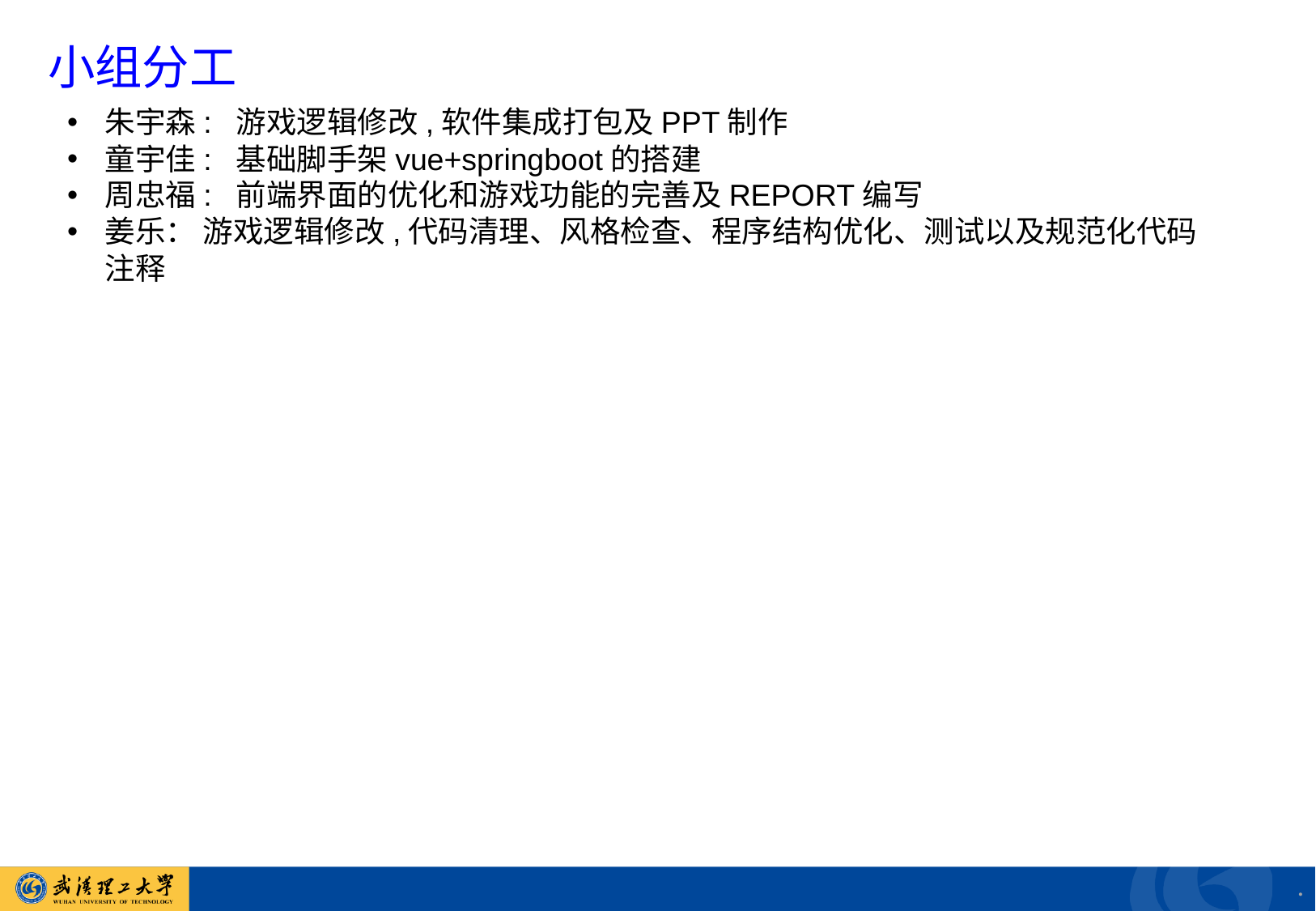

小组分工
朱宇森:  游戏逻辑修改,软件集成打包及PPT制作
童宇佳:  基础脚手架vue+springboot的搭建
周忠福:  前端界面的优化和游戏功能的完善及REPORT编写
姜乐： 游戏逻辑修改,代码清理、风格检查、程序结构优化、测试以及规范化代码	  注释
.